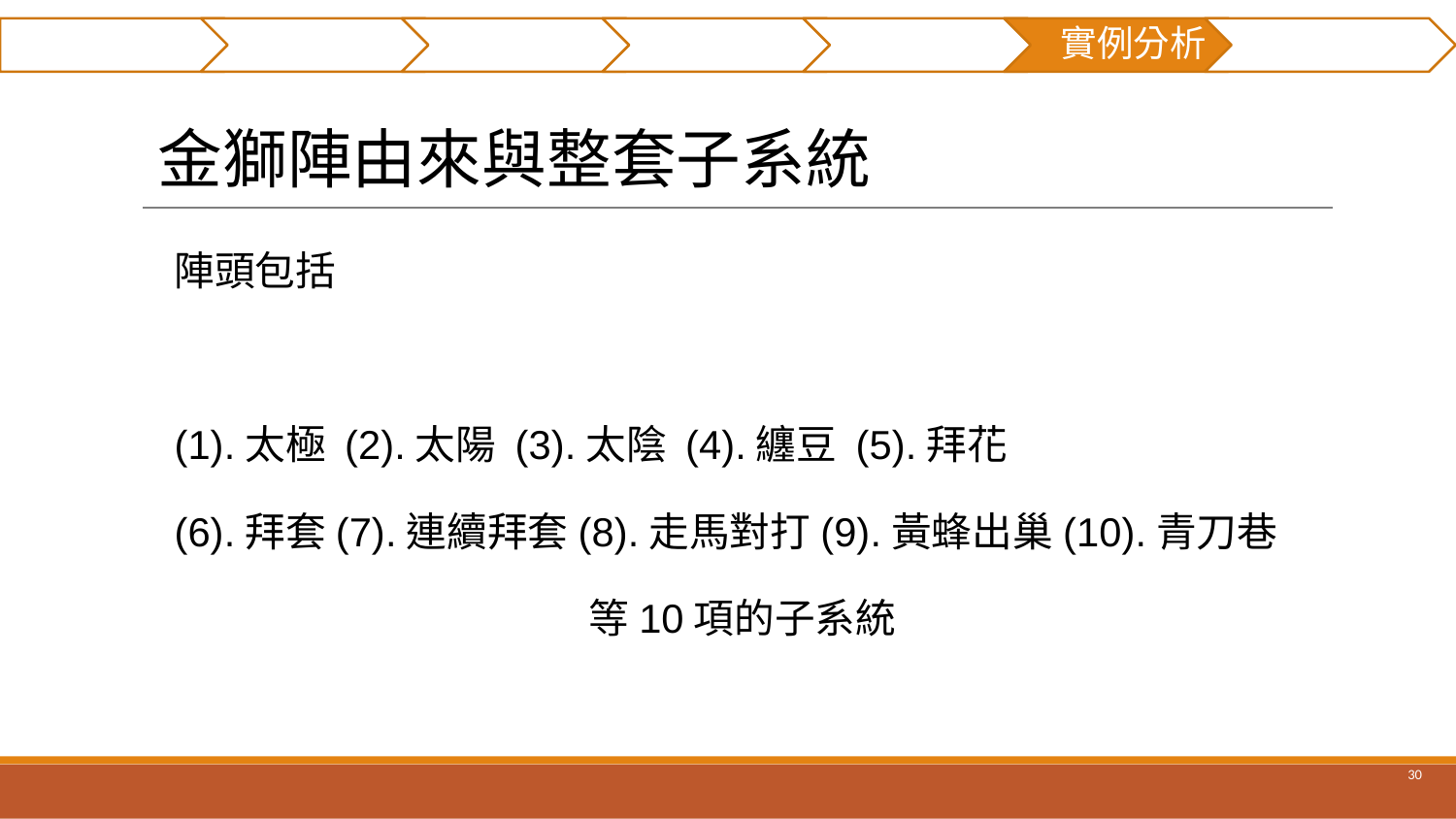

摘要

研究貢獻

前言

文獻回顧

研究方法

實例分析

結論與建議
# 金獅陣由來與整套子系統
陣頭包括

(1).太極 (2).太陽 (3).太陰 (4).纏豆 (5).拜花
(6).拜套(7).連續拜套(8).走馬對打(9).黃蜂出巢(10).青刀巷
等10項的子系統

30